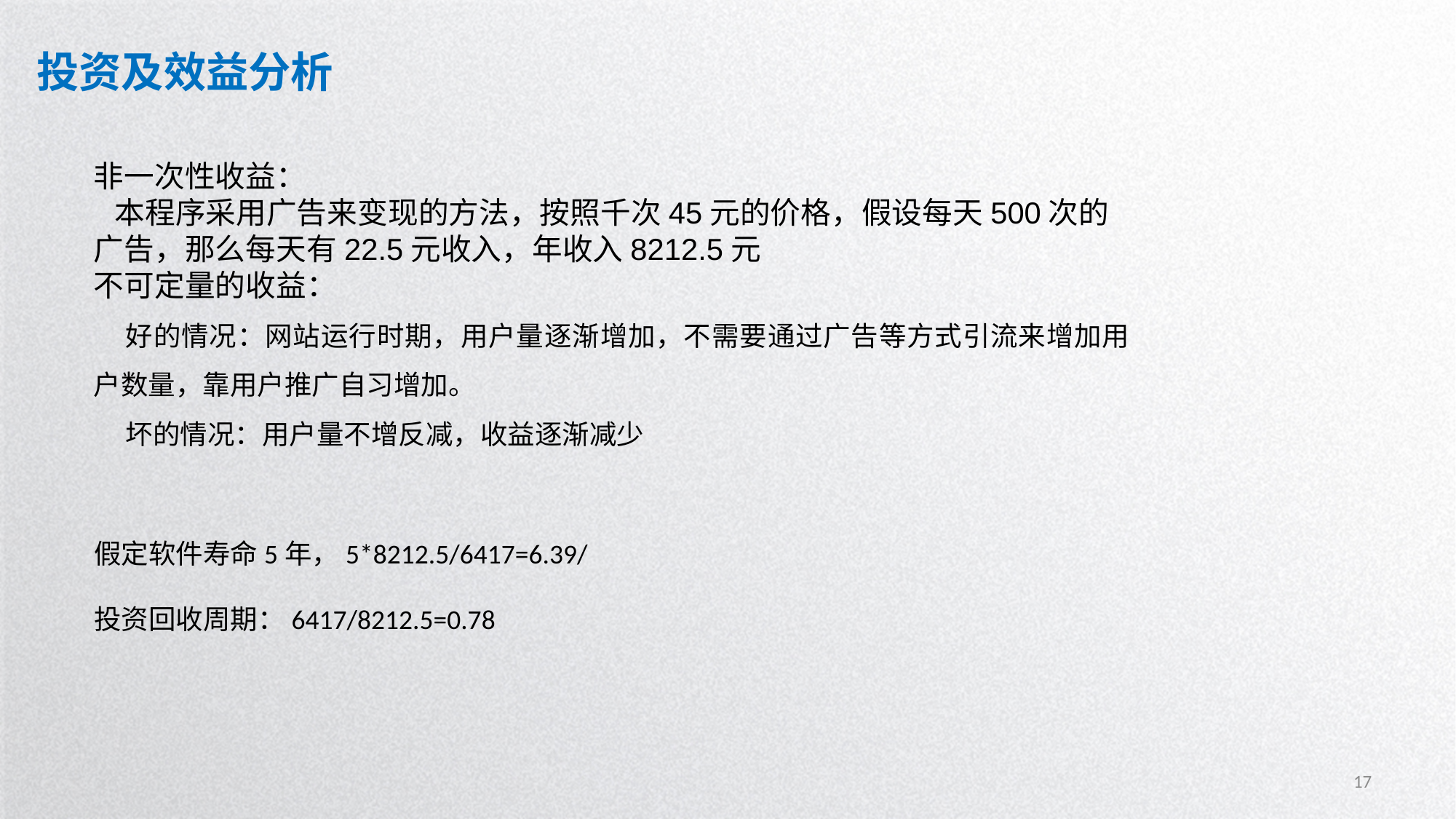

投资及效益分析
非一次性收益：
  本程序采用广告来变现的方法，按照千次45元的价格，假设每天500次的广告，那么每天有22.5元收入，年收入8212.5元
不可定量的收益：
好的情况：网站运行时期，用户量逐渐增加，不需要通过广告等方式引流来增加用户数量，靠用户推广自习增加。
坏的情况：用户量不增反减，收益逐渐减少

假定软件寿命5年，5*8212.5/6417=6.39/

投资回收周期：6417/8212.5=0.78

17